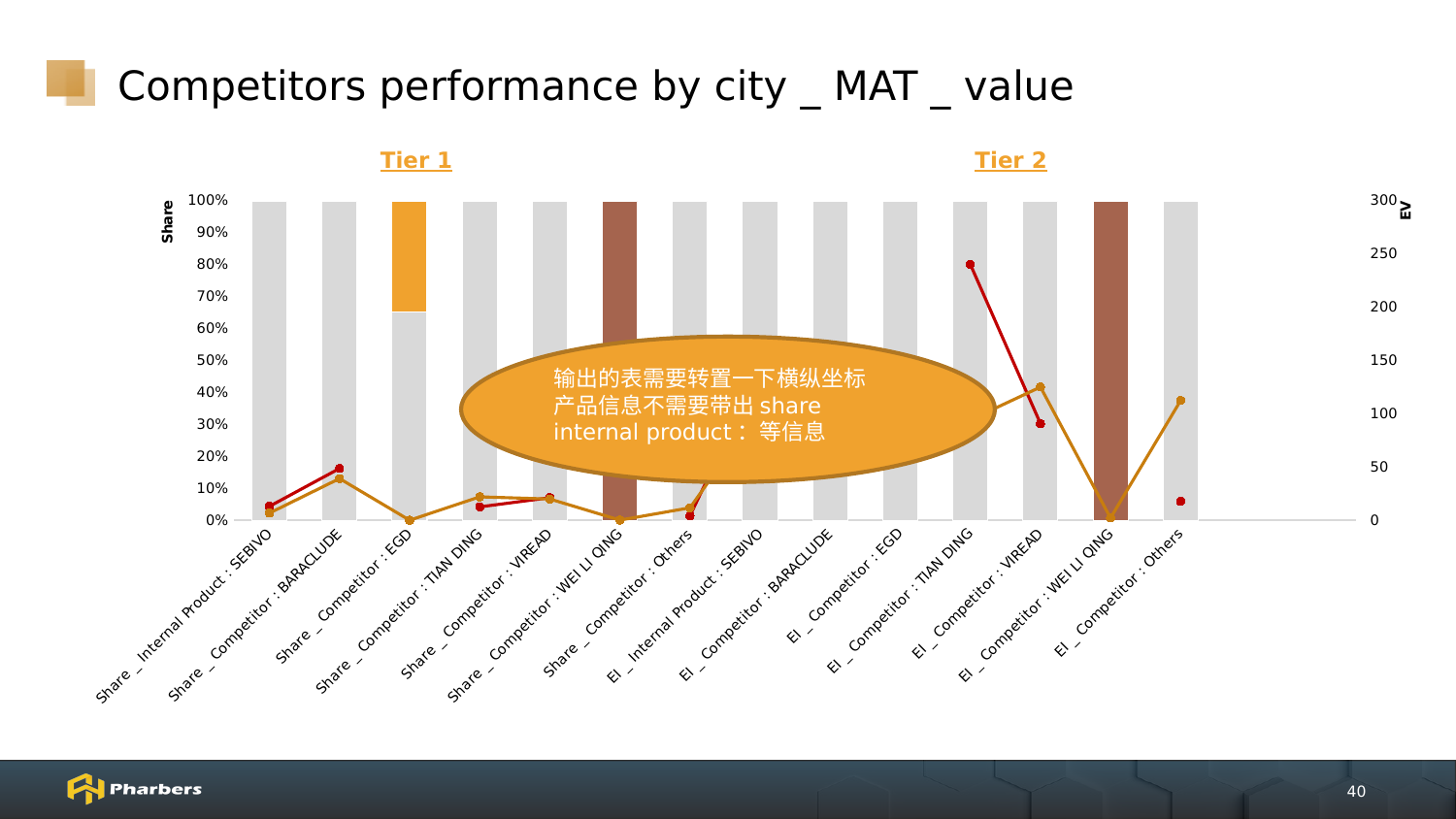

# Competitors performance by city _ MAT _ value
Tier 1
Tier 2

### Chart

| Category | 上海市 | 杭州市 | 广州市 | 北京市 | 深圳市 | 天津市 | 列1 |
|---|---|---|---|---|---|---|---|
| Share _ Internal Product : SEBIVO | 10.2309357840264 | 7.5243846041276 | 10.5010021037956 | 6.19453786005509 | 13.1255662737119 | 6.76402300386421 | None |
| Share _ Competitor : BARACLUDE | 42.5971035374953 | 17.9883705137233 | 52.2558829338525 | 48.2809145780332 | 48.6760693757829 | 39.2044118001629 | None |
| Share _ Competitor : EGD | 0.652649662250509 | None | 1.01638738398109 | 5.54028933725952 | None | 0.0709636053935757 | None |
| Share _ Competitor : TIAN DING | 16.2579631740052 | 39.4614635177006 | 7.35693847346589 | 7.49268153602526 | 12.6440132296946 | 22.0210854886031 | None |
| Share _ Competitor : VIREAD | 18.3673013547205 | 16.8512418783481 | 22.5632626541692 | 23.3724860323948 | 21.2384675247376 | 19.9811947499171 | None |
| Share _ Competitor : WEI LI QING | None | 1.73124773667053 | None | None | None | 0.19998741884616 | None |
| Share _ Competitor : Others | 11.8940464875021 | 16.4432917494299 | 6.30652645073569 | 9.11909065623212 | 4.31588359607299 | 11.7583339332129 | None |
| EI _ Internal Product : SEBIVO | 262.542205886006 | 105.34159407661 | 156.176684358472 | 138.386786723258 | 141.994302358326 | 104.329610253337 | None |
| EI _ Competitor : BARACLUDE | 140.76062763328 | 73.7544521260349 | 121.224255201396 | 119.744651108408 | 128.734345086292 | 113.262295888274 | None |
| EI _ Competitor : EGD | 20.8542860721678 | None | 384.614427552413 | 320.319296102219 | None | 102.546468374964 | None |
| EI _ Competitor : TIAN DING | 47.7309759764869 | 114.030349651254 | 28.0875935409603 | 25.6355426417045 | 240.505761528525 | 94.4019590327698 | None |
| EI _ Competitor : VIREAD | 131.47379103236 | 93.1619606039209 | 129.902036991496 | 135.455554775387 | 90.9034591446503 | 125.275766627959 | None |
| EI _ Competitor : WEI LI QING | None | 141.074791966359 | None | None | None | 2.19555018415354 | None |
| EI _ Competitor : Others | 81.567141931252 | 113.041727817398 | 99.4270302825777 | 130.425348158854 | 17.7433153670576 | 112.539460371627 | None |
输出的表需要转置一下横纵坐标
产品信息不需要带出share internal product：等信息
40